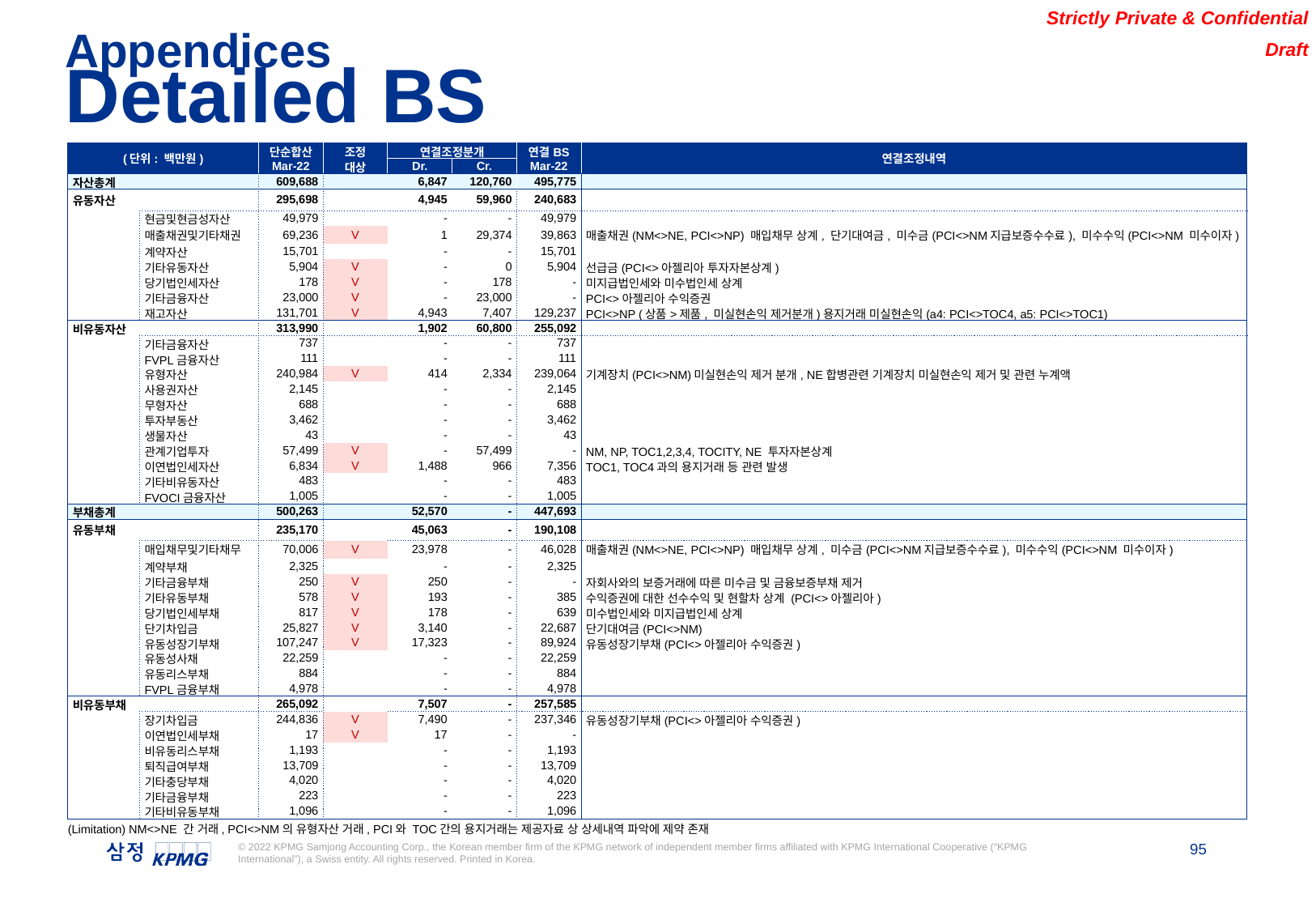

Appendices
Detailed BS
| (단위: 백만원) |  | 단순합산 | 조정 | 연결조정분개 |  | 연결BS | 연결조정내역 |
| --- | --- | --- | --- | --- | --- | --- | --- |
|  |  | Mar-22 | 대상 | Dr. | Cr. | Mar-22 |  |
| 자산총계 |  | 609,688 |  | 6,847 | 120,760 | 495,775 |  |
| 유동자산 |  | 295,698 |  | 4,945 | 59,960 | 240,683 |  |
|  | 현금및현금성자산 | 49,979 |  | - | - | 49,979 |  |
|  | 매출채권및기타채권 | 69,236 | V | 1 | 29,374 | 39,863 | 매출채권(NM<>NE, PCI<>NP) 매입채무 상계, 단기대여금, 미수금(PCI<>NM지급보증수수료), 미수수익(PCI<>NM 미수이자) |
|  | 계약자산 | 15,701 |  | - | - | 15,701 |  |
|  | 기타유동자산 | 5,904 | V | - | 0 | 5,904 | 선급금(PCI<>아젤리아 투자자본상계) |
|  | 당기법인세자산 | 178 | V | - | 178 | - | 미지급법인세와 미수법인세 상계 |
|  | 기타금융자산 | 23,000 | V | - | 23,000 | - | PCI<>아젤리아 수익증권 |
|  | 재고자산 | 131,701 | V | 4,943 | 7,407 | 129,237 | PCI<>NP (상품>제품, 미실현손익 제거분개)용지거래 미실현손익(a4: PCI<>TOC4, a5: PCI<>TOC1) |
| 비유동자산 |  | 313,990 |  | 1,902 | 60,800 | 255,092 |  |
|  | 기타금융자산 | 737 |  | - | - | 737 |  |
|  | FVPL금융자산 | 111 |  | - | - | 111 |  |
|  | 유형자산 | 240,984 | V | 414 | 2,334 | 239,064 | 기계장치(PCI<>NM)미실현손익 제거 분개, NE합병관련 기계장치 미실현손익 제거 및 관련 누계액 |
|  | 사용권자산 | 2,145 |  | - | - | 2,145 |  |
|  | 무형자산 | 688 |  | - | - | 688 |  |
|  | 투자부동산 | 3,462 |  | - | - | 3,462 |  |
|  | 생물자산 | 43 |  | - | - | 43 |  |
|  | 관계기업투자 | 57,499 | V | - | 57,499 | - | NM, NP, TOC1,2,3,4, TOCITY, NE 투자자본상계 |
|  | 이연법인세자산 | 6,834 | V | 1,488 | 966 | 7,356 | TOC1, TOC4과의 용지거래 등 관련 발생 |
|  | 기타비유동자산 | 483 |  | - | - | 483 |  |
|  | FVOCI금융자산 | 1,005 |  | - | - | 1,005 |  |
| 부채총계 |  | 500,263 |  | 52,570 | - | 447,693 |  |
| 유동부채 |  | 235,170 |  | 45,063 | - | 190,108 |  |
|  | 매입채무및기타채무 | 70,006 | V | 23,978 | - | 46,028 | 매출채권(NM<>NE, PCI<>NP) 매입채무 상계, 미수금(PCI<>NM지급보증수수료), 미수수익(PCI<>NM 미수이자) |
|  | 계약부채 | 2,325 |  | - | - | 2,325 |  |
|  | 기타금융부채 | 250 | V | 250 | - | - | 자회사와의 보증거래에 따른 미수금 및 금융보증부채 제거 |
|  | 기타유동부채 | 578 | V | 193 | - | 385 | 수익증권에 대한 선수수익 및 현할차 상계 (PCI<>아젤리아) |
|  | 당기법인세부채 | 817 | V | 178 | - | 639 | 미수법인세와 미지급법인세 상계 |
|  | 단기차입금 | 25,827 | V | 3,140 | - | 22,687 | 단기대여금(PCI<>NM) |
|  | 유동성장기부채 | 107,247 | V | 17,323 | - | 89,924 | 유동성장기부채(PCI<>아젤리아 수익증권) |
|  | 유동성사채 | 22,259 |  | - | - | 22,259 |  |
|  | 유동리스부채 | 884 |  | - | - | 884 |  |
|  | FVPL금융부채 | 4,978 |  | - | - | 4,978 |  |
| 비유동부채 |  | 265,092 |  | 7,507 | - | 257,585 |  |
|  | 장기차입금 | 244,836 | V | 7,490 | - | 237,346 | 유동성장기부채(PCI<>아젤리아 수익증권) |
|  | 이연법인세부채 | 17 | V | 17 | - | - |  |
|  | 비유동리스부채 | 1,193 |  | - | - | 1,193 |  |
|  | 퇴직급여부채 | 13,709 |  | - | - | 13,709 |  |
|  | 기타충당부채 | 4,020 |  | - | - | 4,020 |  |
|  | 기타금융부채 | 223 |  | - | - | 223 |  |
|  | 기타비유동부채 | 1,096 |  | - | - | 1,096 |  |
(Limitation) NM<>NE 간 거래, PCI<>NM의 유형자산 거래, PCI와 TOC간의 용지거래는 제공자료 상 상세내역 파악에 제약 존재